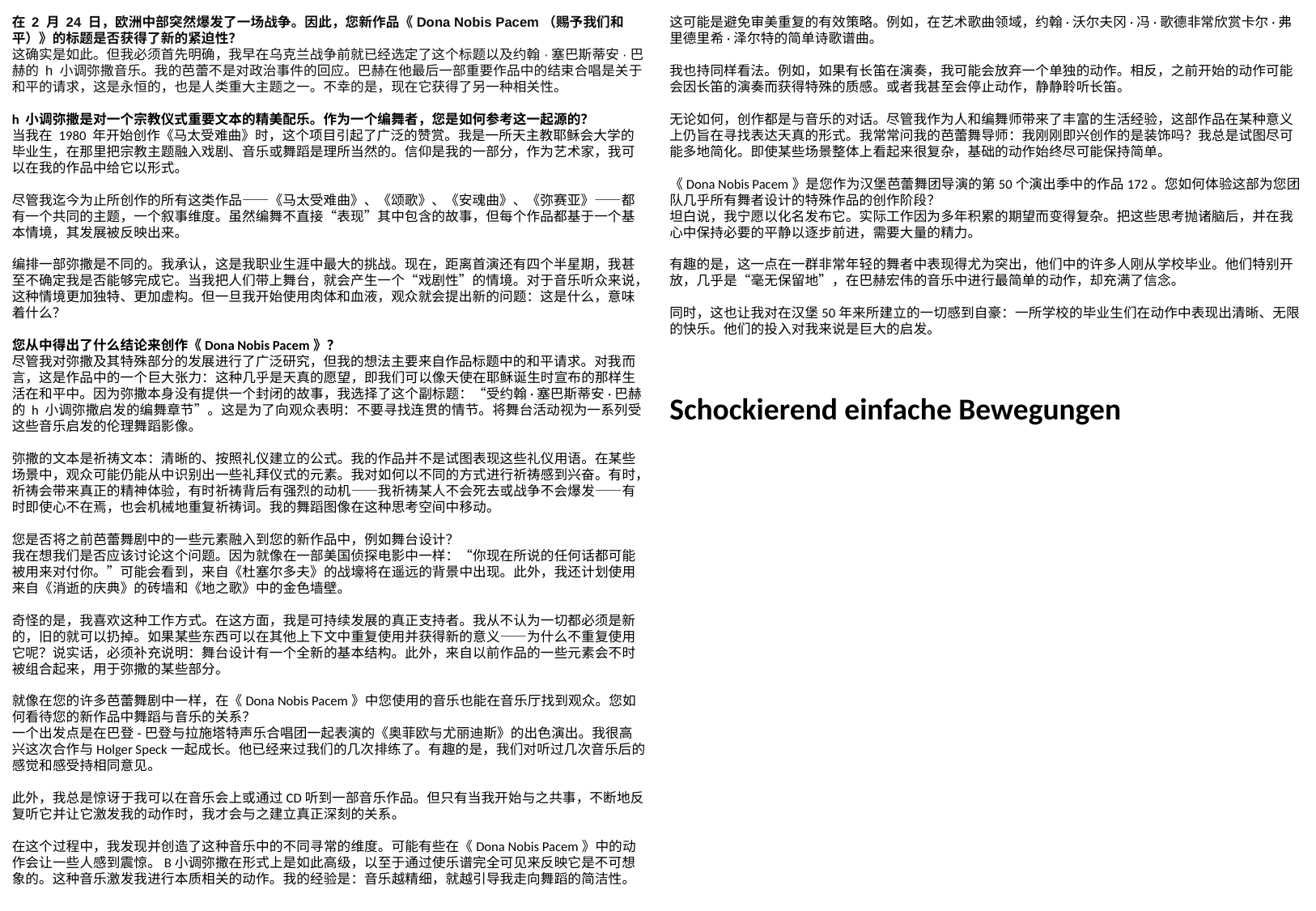

在 2 月 24 日，欧洲中部突然爆发了一场战争。因此，您新作品《Dona Nobis Pacem（赐予我们和平）》的标题是否获得了新的紧迫性？
这确实是如此。但我必须首先明确，我早在乌克兰战争前就已经选定了这个标题以及约翰·塞巴斯蒂安·巴赫的 h 小调弥撒音乐。我的芭蕾不是对政治事件的回应。巴赫在他最后一部重要作品中的结束合唱是关于和平的请求，这是永恒的，也是人类重大主题之一。不幸的是，现在它获得了另一种相关性。

h 小调弥撒是对一个宗教仪式重要文本的精美配乐。作为一个编舞者，您是如何参考这一起源的？
当我在 1980 年开始创作《马太受难曲》时，这个项目引起了广泛的赞赏。我是一所天主教耶稣会大学的毕业生，在那里把宗教主题融入戏剧、音乐或舞蹈是理所当然的。信仰是我的一部分，作为艺术家，我可以在我的作品中给它以形式。

尽管我迄今为止所创作的所有这类作品——《马太受难曲》、《颂歌》、《安魂曲》、《弥赛亚》——都有一个共同的主题，一个叙事维度。虽然编舞不直接“表现”其中包含的故事，但每个作品都基于一个基本情境，其发展被反映出来。

编排一部弥撒是不同的。我承认，这是我职业生涯中最大的挑战。现在，距离首演还有四个半星期，我甚至不确定我是否能够完成它。当我把人们带上舞台，就会产生一个“戏剧性”的情境。对于音乐听众来说，这种情境更加独特、更加虚构。但一旦我开始使用肉体和血液，观众就会提出新的问题：这是什么，意味着什么？

您从中得出了什么结论来创作《Dona Nobis Pacem》？
尽管我对弥撒及其特殊部分的发展进行了广泛研究，但我的想法主要来自作品标题中的和平请求。对我而言，这是作品中的一个巨大张力：这种几乎是天真的愿望，即我们可以像天使在耶稣诞生时宣布的那样生活在和平中。因为弥撒本身没有提供一个封闭的故事，我选择了这个副标题：“受约翰·塞巴斯蒂安·巴赫的 h 小调弥撒启发的编舞章节”。这是为了向观众表明：不要寻找连贯的情节。将舞台活动视为一系列受这些音乐启发的伦理舞蹈影像。

弥撒的文本是祈祷文本：清晰的、按照礼仪建立的公式。我的作品并不是试图表现这些礼仪用语。在某些场景中，观众可能仍能从中识别出一些礼拜仪式的元素。我对如何以不同的方式进行祈祷感到兴奋。有时，祈祷会带来真正的精神体验，有时祈祷背后有强烈的动机——我祈祷某人不会死去或战争不会爆发——有时即使心不在焉，也会机械地重复祈祷词。我的舞蹈图像在这种思考空间中移动。

您是否将之前芭蕾舞剧中的一些元素融入到您的新作品中，例如舞台设计？
我在想我们是否应该讨论这个问题。因为就像在一部美国侦探电影中一样：“你现在所说的任何话都可能被用来对付你。”可能会看到，来自《杜塞尔多夫》的战壕将在遥远的背景中出现。此外，我还计划使用来自《消逝的庆典》的砖墙和《地之歌》中的金色墙壁。

奇怪的是，我喜欢这种工作方式。在这方面，我是可持续发展的真正支持者。我从不认为一切都必须是新的，旧的就可以扔掉。如果某些东西可以在其他上下文中重复使用并获得新的意义——为什么不重复使用它呢？说实话，必须补充说明：舞台设计有一个全新的基本结构。此外，来自以前作品的一些元素会不时被组合起来，用于弥撒的某些部分。

就像在您的许多芭蕾舞剧中一样，在《Dona Nobis Pacem》中您使用的音乐也能在音乐厅找到观众。您如何看待您的新作品中舞蹈与音乐的关系？
一个出发点是在巴登-巴登与拉施塔特声乐合唱团一起表演的《奥菲欧与尤丽迪斯》的出色演出。我很高兴这次合作与Holger Speck一起成长。他已经来过我们的几次排练了。有趣的是，我们对听过几次音乐后的感觉和感受持相同意见。

此外，我总是惊讶于我可以在音乐会上或通过CD听到一部音乐作品。但只有当我开始与之共事，不断地反复听它并让它激发我的动作时，我才会与之建立真正深刻的关系。

在这个过程中，我发现并创造了这种音乐中的不同寻常的维度。可能有些在《Dona Nobis Pacem》中的动作会让一些人感到震惊。B小调弥撒在形式上是如此高级，以至于通过使乐谱完全可见来反映它是不可想象的。这种音乐激发我进行本质相关的动作。我的经验是：音乐越精细，就越引导我走向舞蹈的简洁性。
这可能是避免审美重复的有效策略。例如，在艺术歌曲领域，约翰·沃尔夫冈·冯·歌德非常欣赏卡尔·弗里德里希·泽尔特的简单诗歌谱曲。

我也持同样看法。例如，如果有长笛在演奏，我可能会放弃一个单独的动作。相反，之前开始的动作可能会因长笛的演奏而获得特殊的质感。或者我甚至会停止动作，静静聆听长笛。

无论如何，创作都是与音乐的对话。尽管我作为人和编舞师带来了丰富的生活经验，这部作品在某种意义上仍旨在寻找表达天真的形式。我常常问我的芭蕾舞导师：我刚刚即兴创作的是装饰吗？我总是试图尽可能多地简化。即使某些场景整体上看起来很复杂，基础的动作始终尽可能保持简单。

《Dona Nobis Pacem》是您作为汉堡芭蕾舞团导演的第50个演出季中的作品172。您如何体验这部为您团队几乎所有舞者设计的特殊作品的创作阶段？
坦白说，我宁愿以化名发布它。实际工作因为多年积累的期望而变得复杂。把这些思考抛诸脑后，并在我心中保持必要的平静以逐步前进，需要大量的精力。

有趣的是，这一点在一群非常年轻的舞者中表现得尤为突出，他们中的许多人刚从学校毕业。他们特别开放，几乎是“毫无保留地”，在巴赫宏伟的音乐中进行最简单的动作，却充满了信念。

同时，这也让我对在汉堡50年来所建立的一切感到自豪：一所学校的毕业生们在动作中表现出清晰、无限的快乐。他们的投入对我来说是巨大的启发。

Schockierend einfache Bewegungen